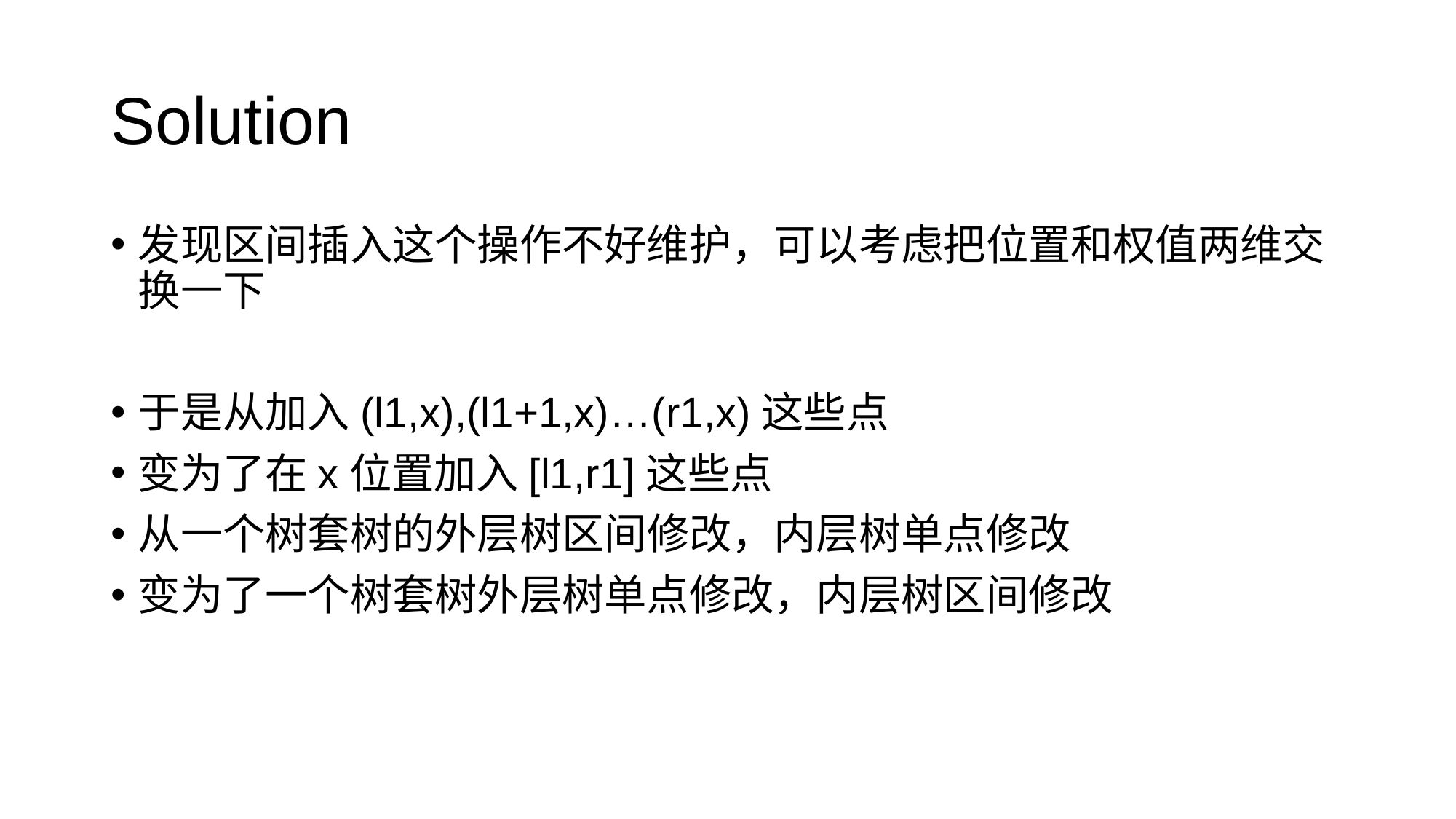

# Solution
发现区间插入这个操作不好维护，可以考虑把位置和权值两维交换一下

于是从加入(l1,x),(l1+1,x)…(r1,x)这些点
变为了在x位置加入[l1,r1]这些点
从一个树套树的外层树区间修改，内层树单点修改
变为了一个树套树外层树单点修改，内层树区间修改